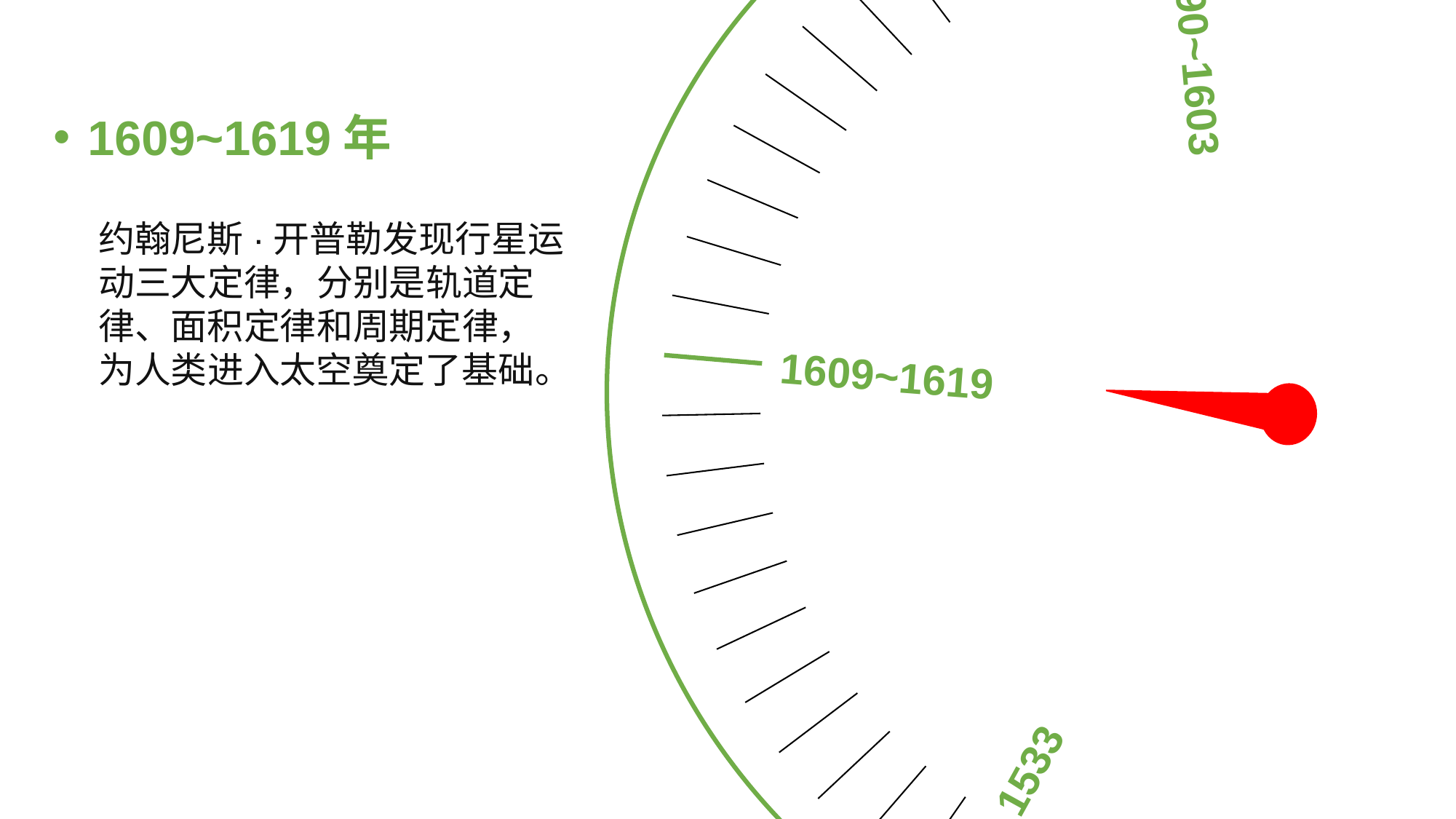

1543
1533
1546~1601
1609~1619
1590~1603
1609~1619年
约翰尼斯·开普勒发现行星运动三大定律，分别是轨道定律、面积定律和周期定律，为人类进入太空奠定了基础。